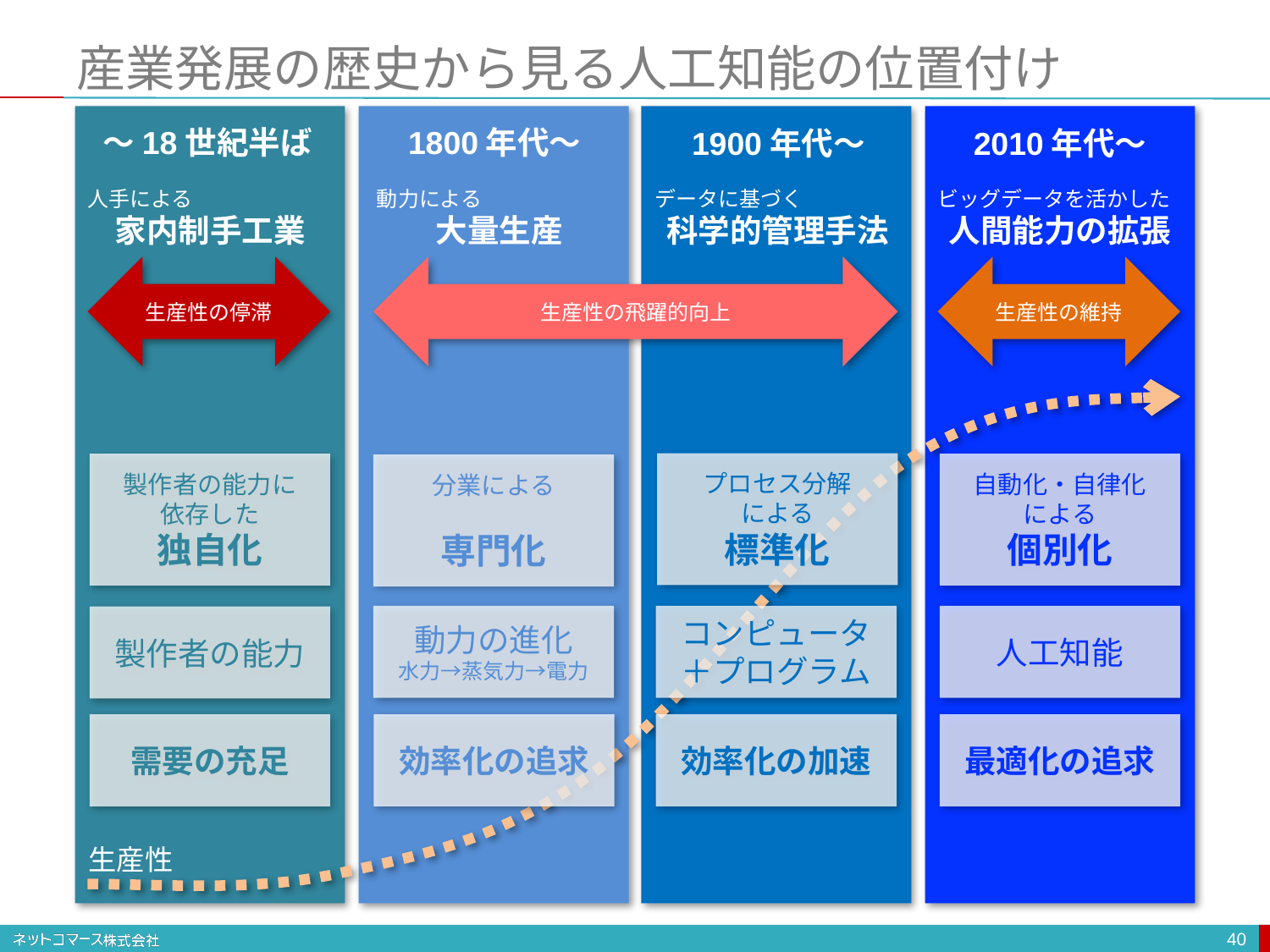

# 産業発展の歴史から見る人工知能の位置付け

〜18世紀半ば
1800年代〜
1900年代〜
2010年代〜
人手による
家内制手工業
動力による
大量生産
データに基づく
科学的管理手法
ビッグデータを活かした
人間能力の拡張
生産性の停滞
生産性の飛躍的向上
生産性の維持

プロセス分解
による
標準化
自動化・自律化
による
個別化
製作者の能力に
依存した
独自化
分業による

専門化
動力の進化
水力→蒸気力→電力
コンピュータ
＋プログラム
人工知能
製作者の能力

最適化の追求
需要の充足
効率化の追求
効率化の加速
生産性
40